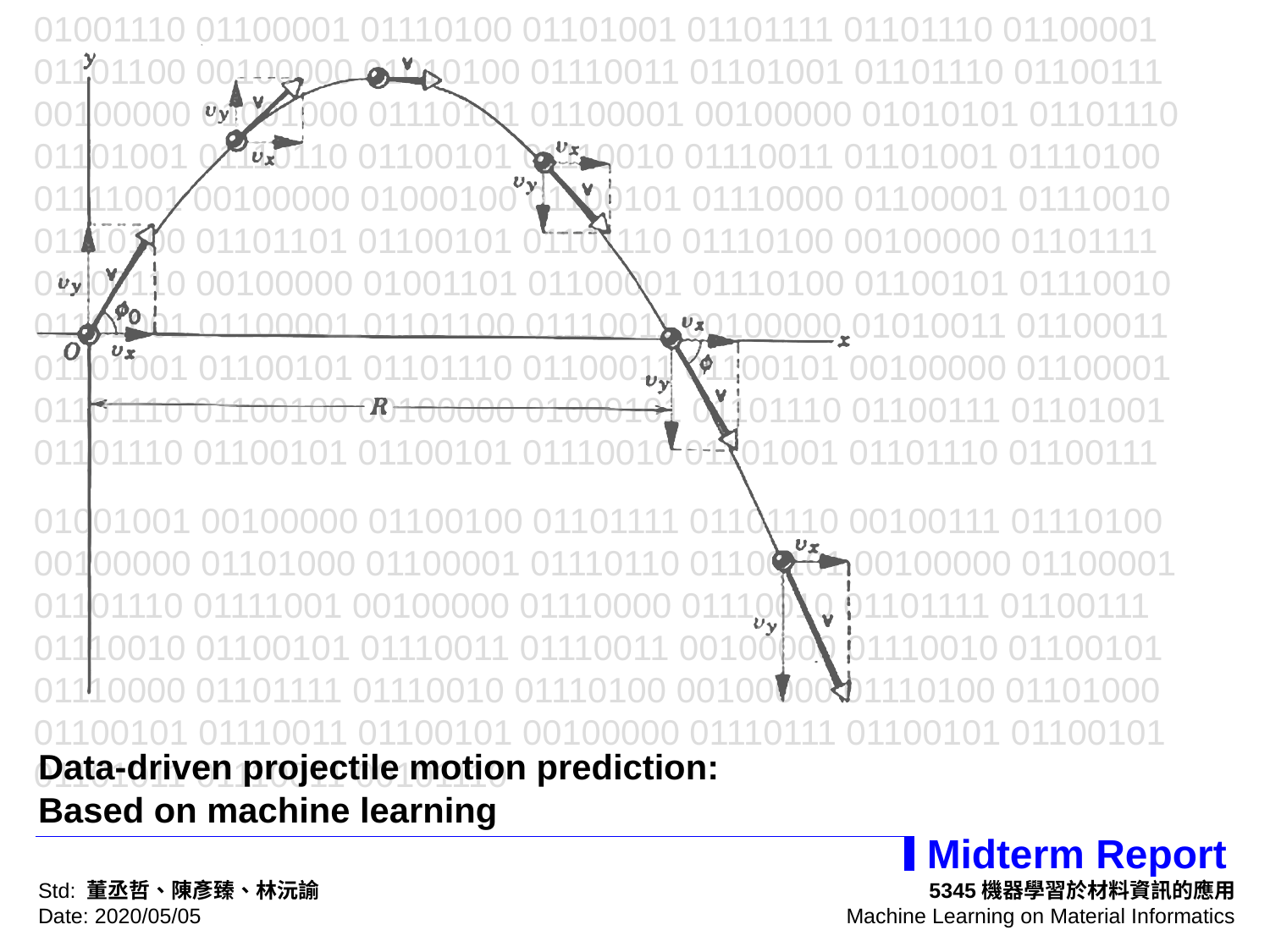

Data-driven projectile motion prediction:
Based on machine learning

Std: 董丞哲、陳彥臻、林沅諭
Date: 2020/05/05